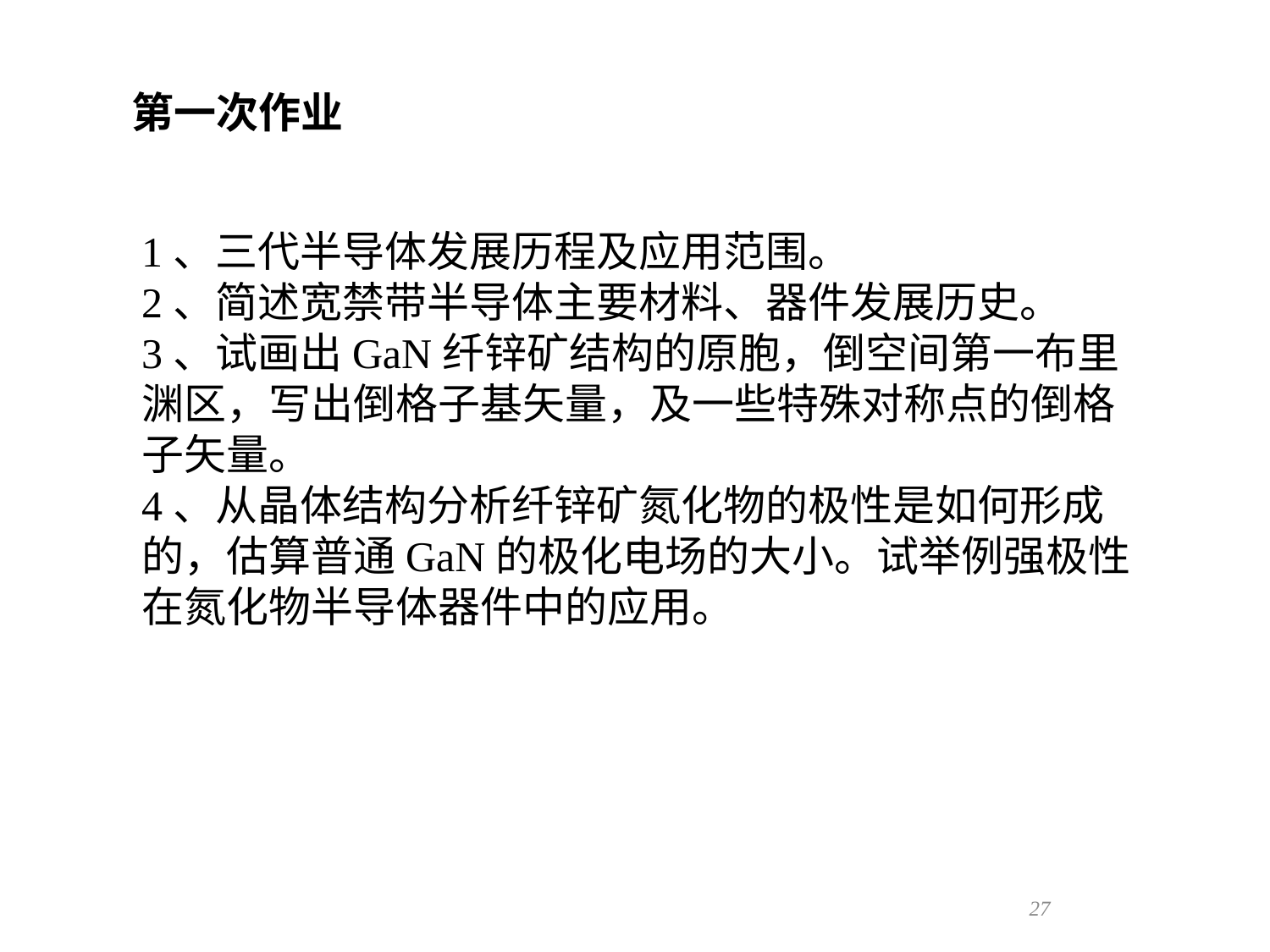

第一次作业
1、三代半导体发展历程及应用范围。
2、简述宽禁带半导体主要材料、器件发展历史。
3、试画出GaN纤锌矿结构的原胞，倒空间第一布里渊区，写出倒格子基矢量，及一些特殊对称点的倒格子矢量。
4、从晶体结构分析纤锌矿氮化物的极性是如何形成的，估算普通GaN的极化电场的大小。试举例强极性在氮化物半导体器件中的应用。
27